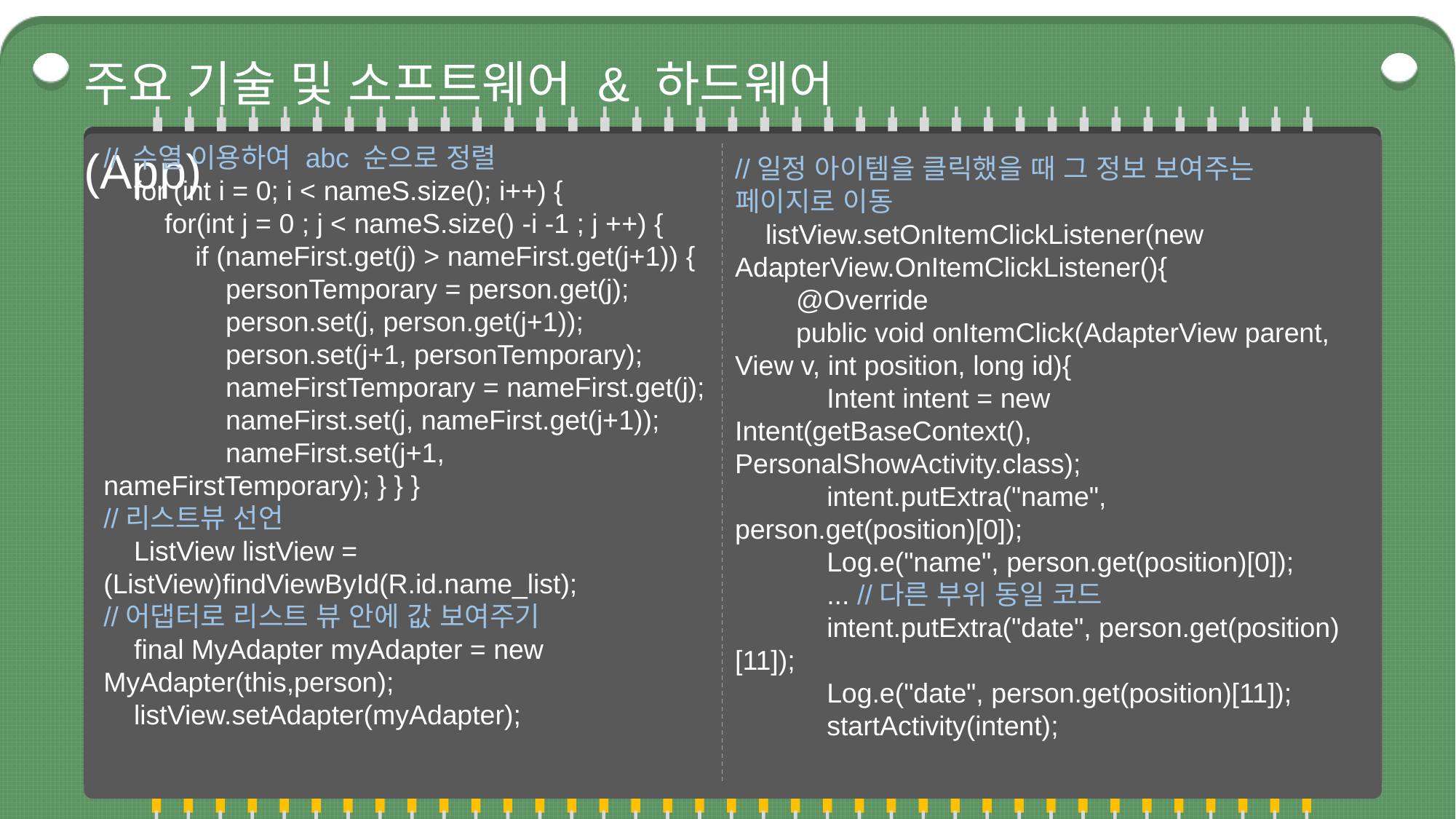

주요 기술 및 소프트웨어 & 하드웨어 (App)

// 수열 이용하여 abc 순으로 정렬
    for (int i = 0; i < nameS.size(); i++) {
        for(int j = 0 ; j < nameS.size() -i -1 ; j ++) {
            if (nameFirst.get(j) > nameFirst.get(j+1)) {
                personTemporary = person.get(j);
                person.set(j, person.get(j+1));
                person.set(j+1, personTemporary);
                nameFirstTemporary = nameFirst.get(j);
                nameFirst.set(j, nameFirst.get(j+1));
                nameFirst.set(j+1, nameFirstTemporary); } } }
//리스트뷰 선언
    ListView listView = (ListView)findViewById(R.id.name_list);
//어댑터로 리스트 뷰 안에 값 보여주기
    final MyAdapter myAdapter = new MyAdapter(this,person);
    listView.setAdapter(myAdapter);

//일정 아이템을 클릭했을 때 그 정보 보여주는 페이지로 이동
    listView.setOnItemClickListener(new AdapterView.OnItemClickListener(){
        @Override
        public void onItemClick(AdapterView parent, View v, int position, long id){
            Intent intent = new Intent(getBaseContext(), PersonalShowActivity.class);
            intent.putExtra("name", person.get(position)[0]);
            Log.e("name", person.get(position)[0]);
            ... //다른 부위 동일 코드
            intent.putExtra("date", person.get(position)[11]);
            Log.e("date", person.get(position)[11]);
            startActivity(intent);